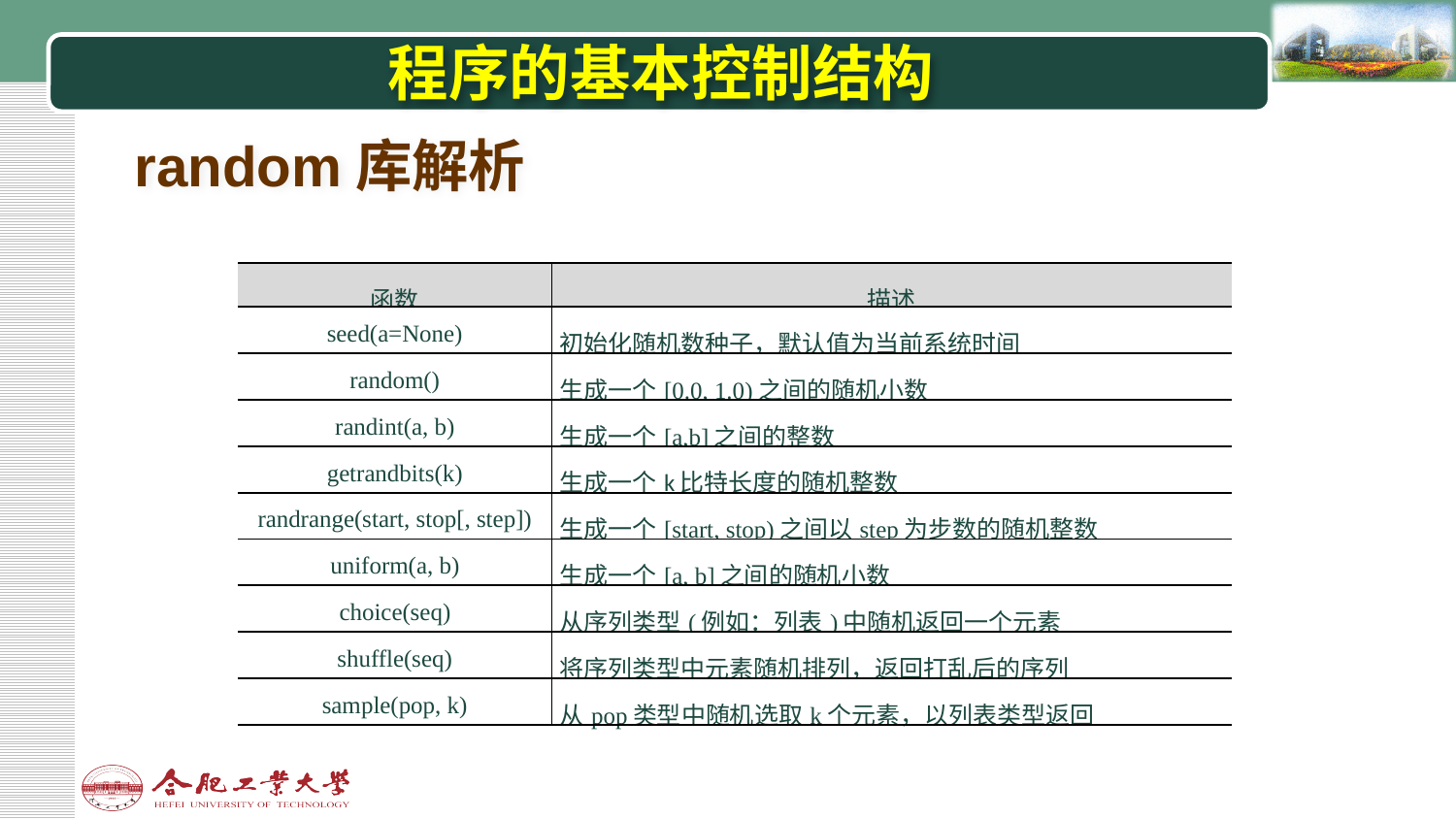

# 程序的基本控制结构
random库解析
| 函数 | 描述 |
| --- | --- |
| seed(a=None) | 初始化随机数种子，默认值为当前系统时间 |
| random() | 生成一个[0.0, 1.0)之间的随机小数 |
| randint(a, b) | 生成一个[a,b]之间的整数 |
| getrandbits(k) | 生成一个k比特长度的随机整数 |
| randrange(start, stop[, step]) | 生成一个[start, stop)之间以step为步数的随机整数 |
| uniform(a, b) | 生成一个[a, b]之间的随机小数 |
| choice(seq) | 从序列类型(例如：列表)中随机返回一个元素 |
| shuffle(seq) | 将序列类型中元素随机排列，返回打乱后的序列 |
| sample(pop, k) | 从pop类型中随机选取k个元素，以列表类型返回 |